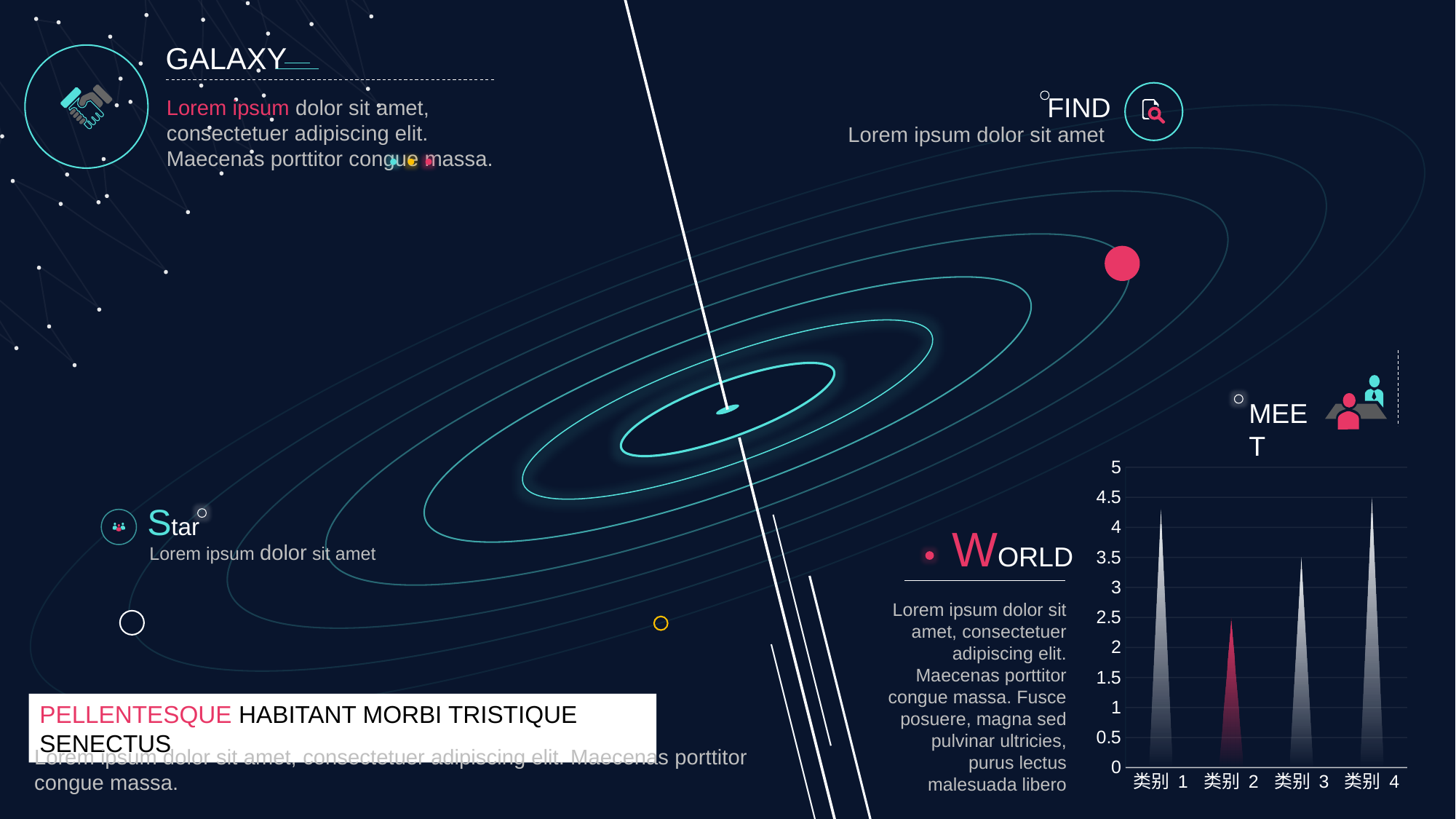

GALAXY

FIND

Lorem ipsum dolor sit amet
Lorem ipsum dolor sit amet, consectetuer adipiscing elit. Maecenas porttitor congue massa.

MEET

### Chart

| Category | 系列 1 |
|---|---|
| 类别 1 | 4.3 |
| 类别 2 | 2.5 |
| 类别 3 | 3.5 |
| 类别 4 | 4.5 |
Star

Lorem ipsum dolor sit amet

WORLD

Lorem ipsum dolor sit amet, consectetuer adipiscing elit. Maecenas porttitor congue massa. Fusce posuere, magna sed pulvinar ultricies, purus lectus malesuada libero

PELLENTESQUE HABITANT MORBI TRISTIQUE SENECTUS
Lorem ipsum dolor sit amet, consectetuer adipiscing elit. Maecenas porttitor congue massa.